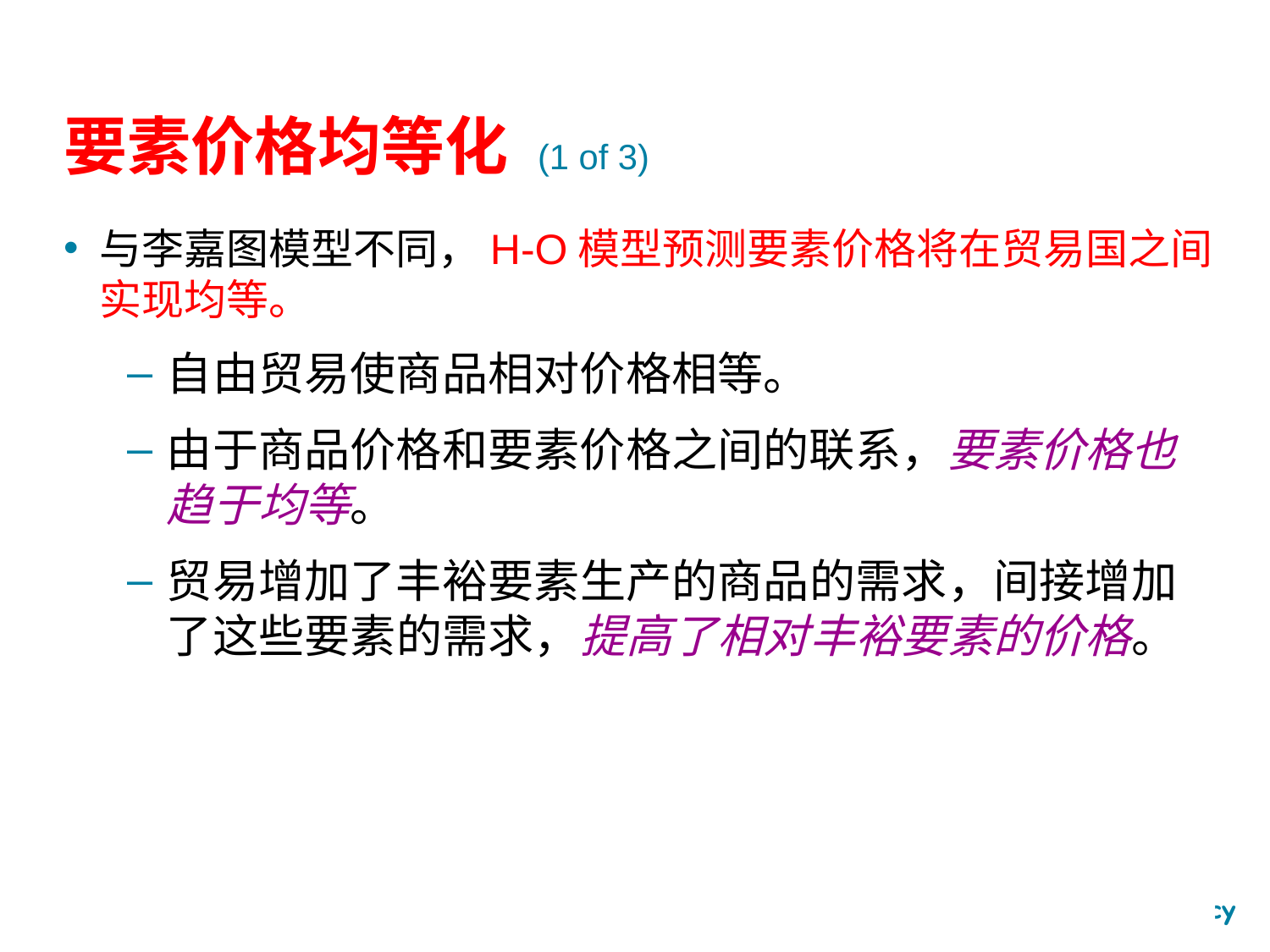

# 要素价格均等化 (1 of 3)
与李嘉图模型不同，H-O模型预测要素价格将在贸易国之间实现均等。
自由贸易使商品相对价格相等。
由于商品价格和要素价格之间的联系，要素价格也趋于均等。
贸易增加了丰裕要素生产的商品的需求，间接增加了这些要素的需求，提高了相对丰裕要素的价格。